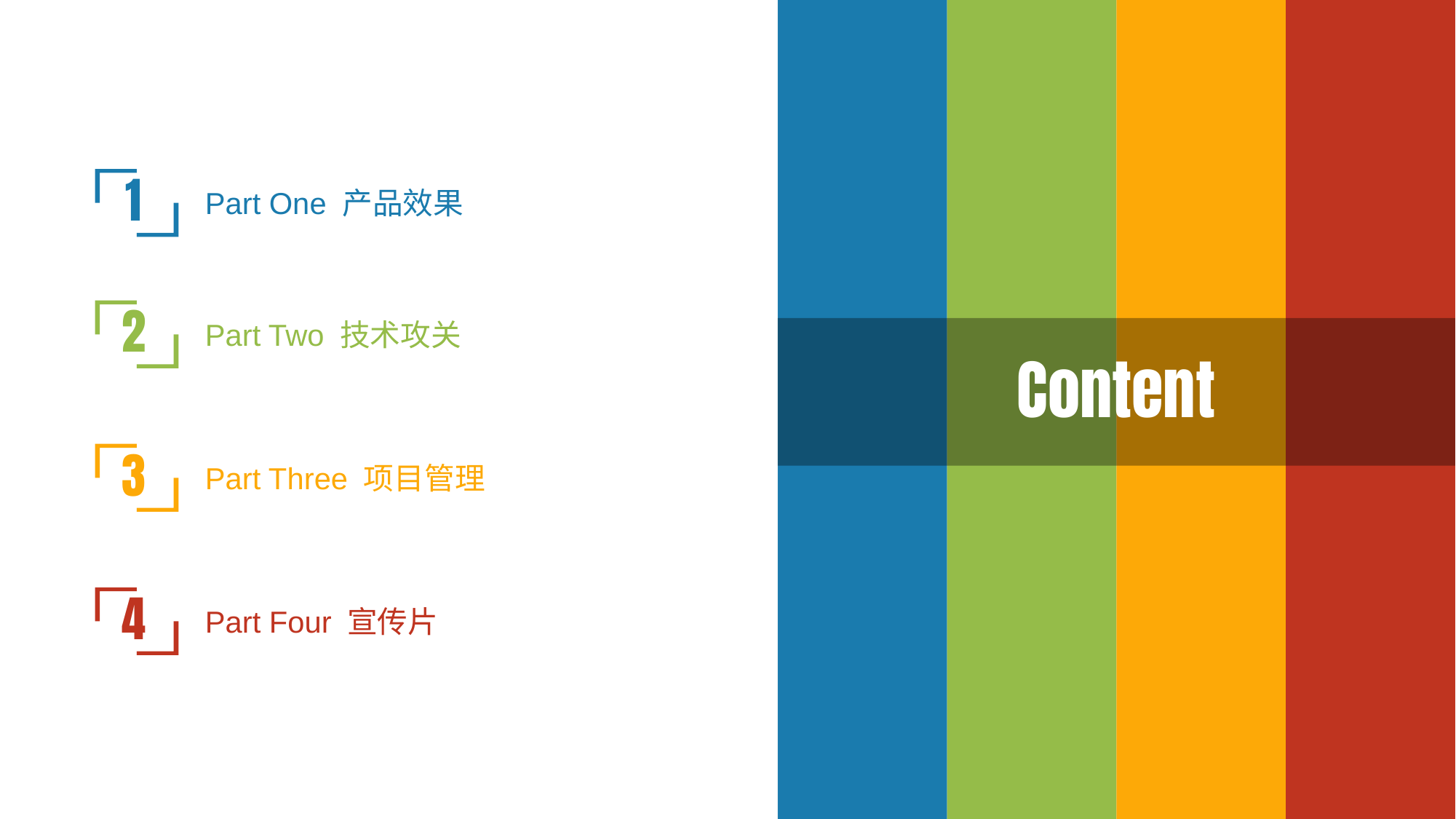

1
Part One 产品效果
2
Part Two 技术攻关
Content
3
Part Three 项目管理
4
Part Four 宣传片